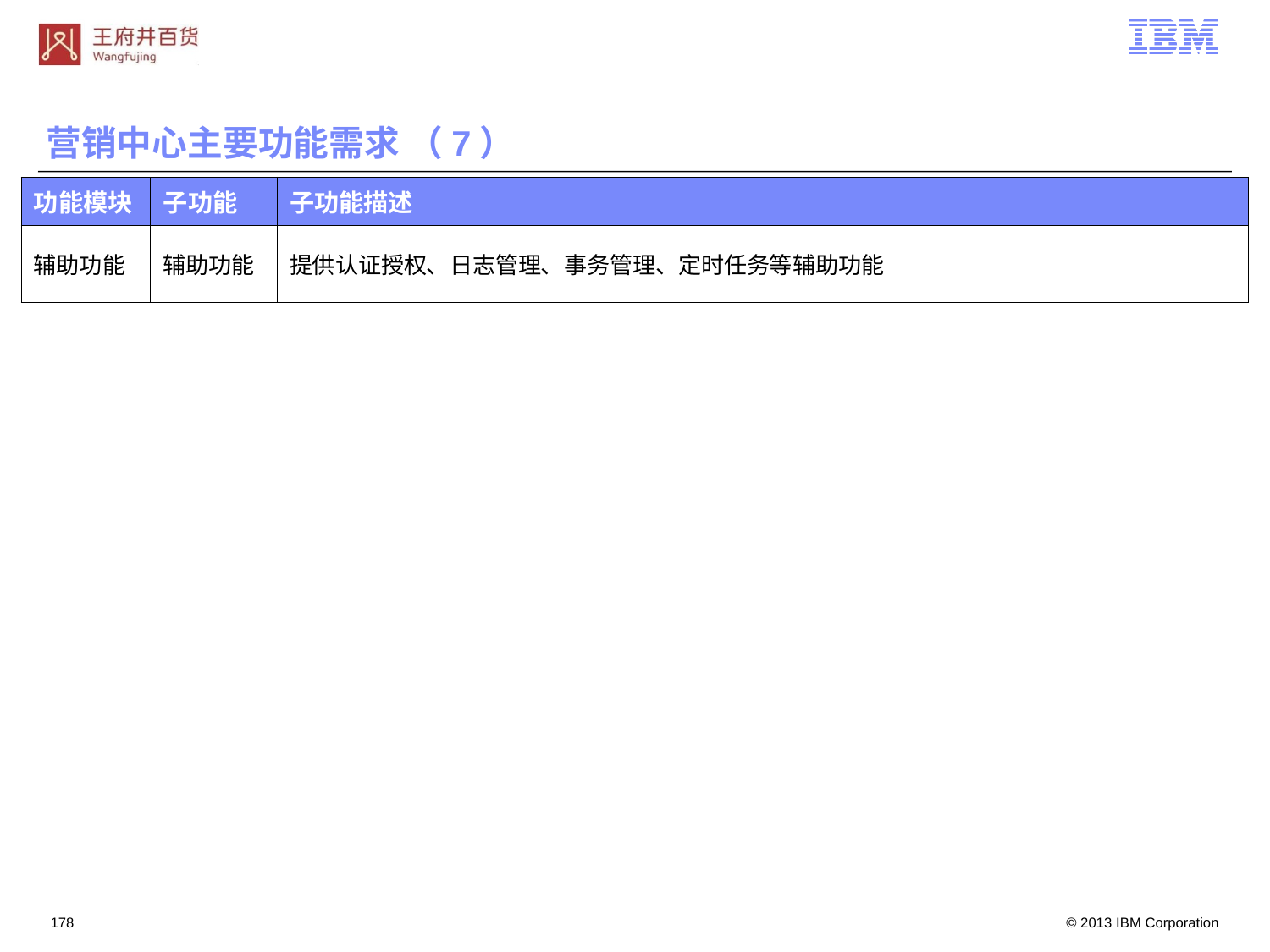

营销中心主要功能需求 （7）
| 功能模块 | 子功能 | 子功能描述 |
| --- | --- | --- |
| 辅助功能 | 辅助功能 | 提供认证授权、日志管理、事务管理、定时任务等辅助功能 |
178